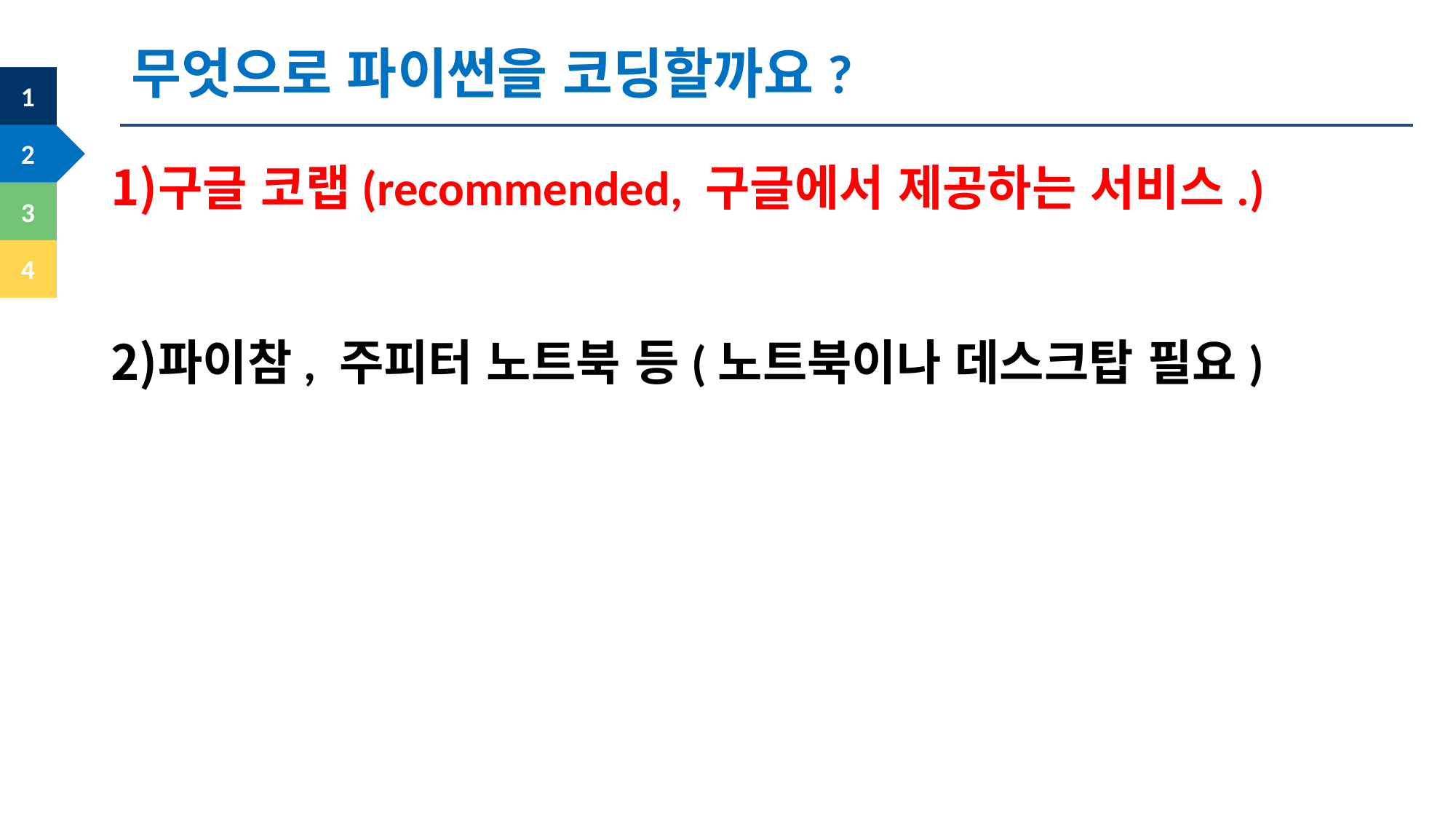

무엇으로 파이썬을 코딩할까요?
구글 코랩(recommended, 구글에서 제공하는 서비스.)

파이참, 주피터 노트북 등(노트북이나 데스크탑 필요)